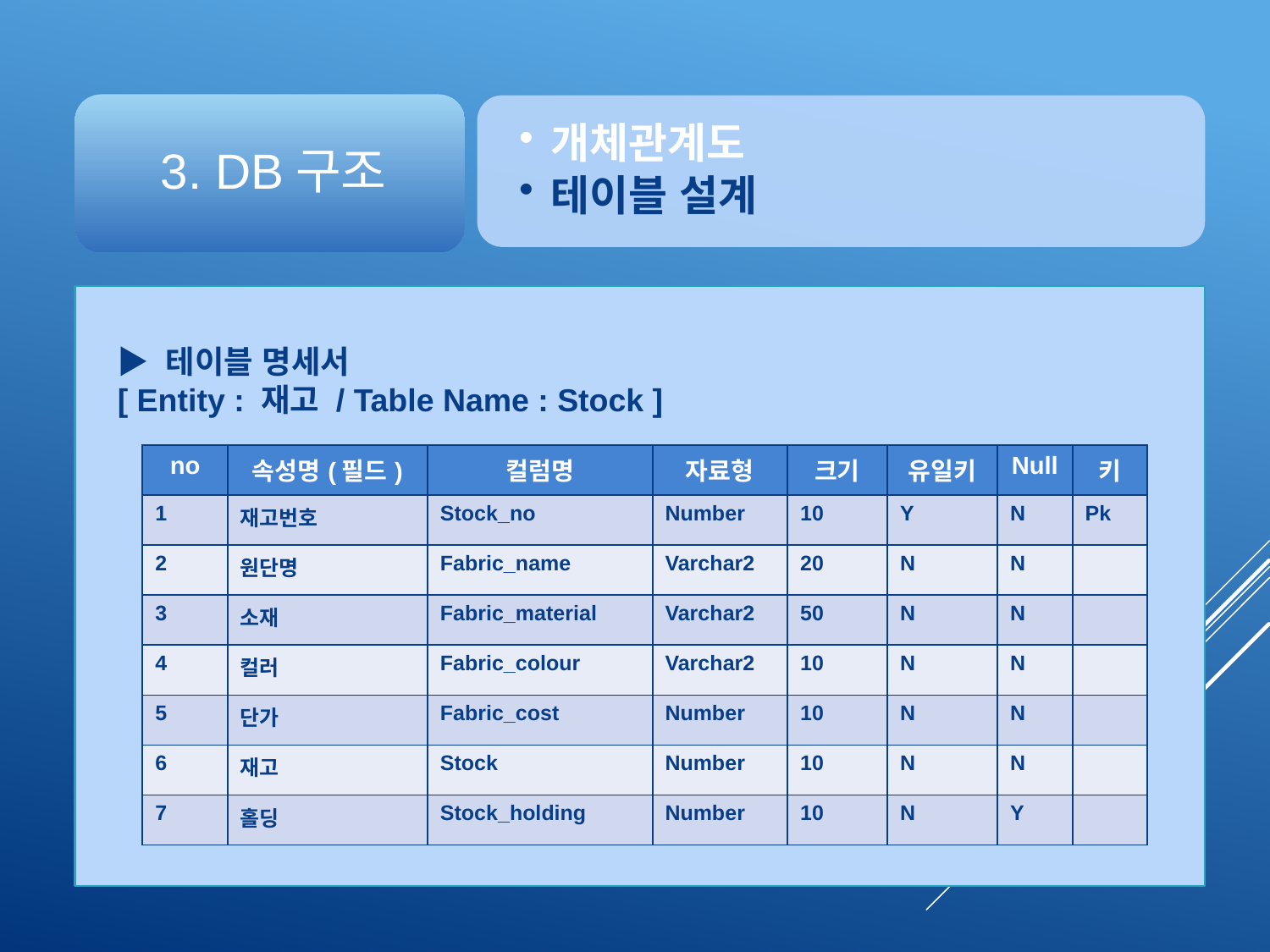

개체관계도
테이블 설계
3. DB구조

▶ 테이블 명세서
[ Entity : 재고 / Table Name : Stock ]
| no | 속성명(필드) | 컬럼명 | 자료형 | 크기 | 유일키 | Null | 키 |
| --- | --- | --- | --- | --- | --- | --- | --- |
| 1 | 재고번호 | Stock\_no | Number | 10 | Y | N | Pk |
| 2 | 원단명 | Fabric\_name | Varchar2 | 20 | N | N |  |
| 3 | 소재 | Fabric\_material | Varchar2 | 50 | N | N |  |
| 4 | 컬러 | Fabric\_colour | Varchar2 | 10 | N | N |  |
| 5 | 단가 | Fabric\_cost | Number | 10 | N | N |  |
| 6 | 재고 | Stock | Number | 10 | N | N |  |
| 7 | 홀딩 | Stock\_holding | Number | 10 | N | Y |  |
▶ 논리적 모델링
(Logical Modeling)